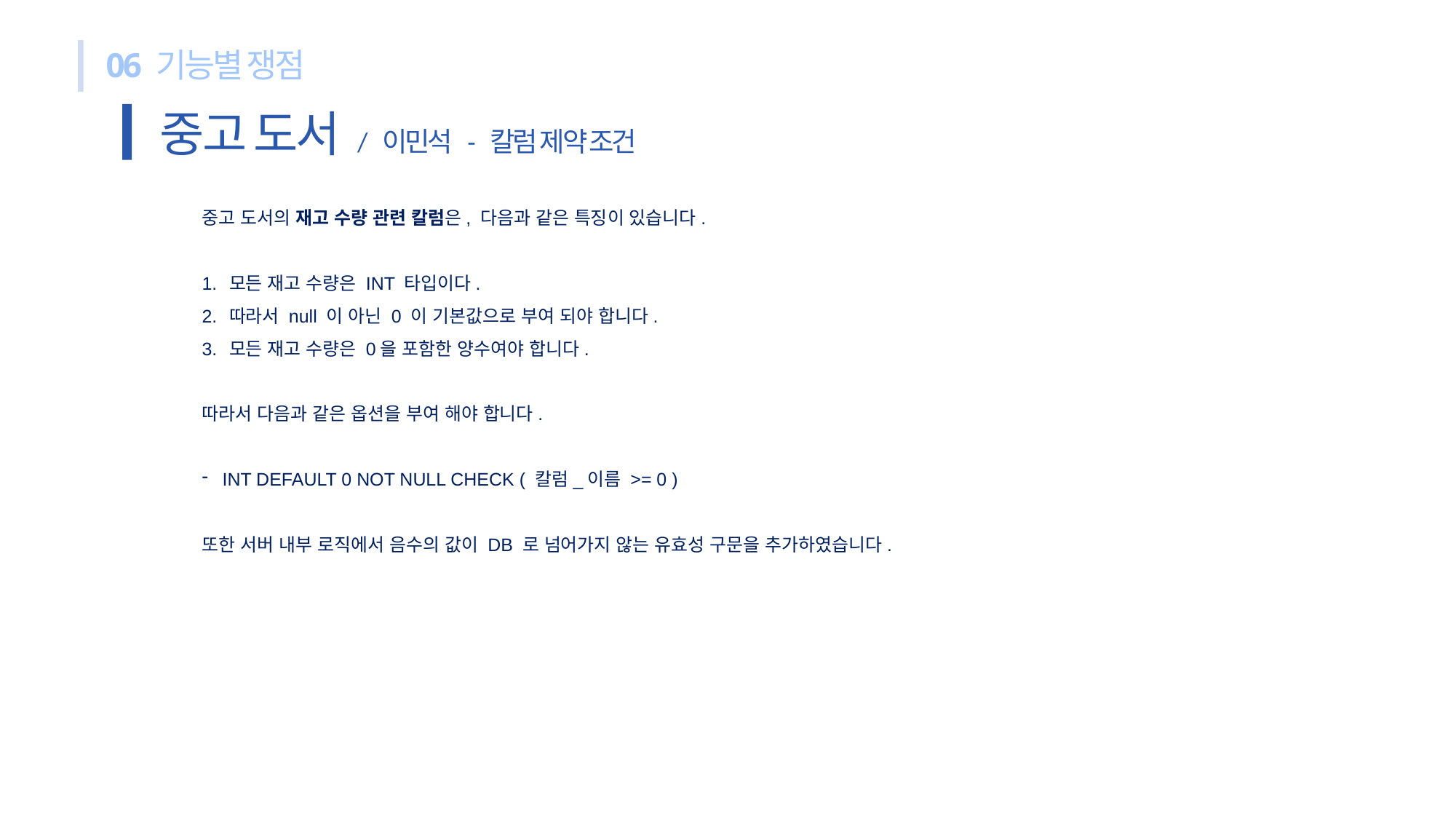

06 기능별 쟁점

중고 도서  /  이민석  -  칼럼 제약 조건

중고 도서의 재고 수량 관련 칼럼은, 다음과 같은 특징이 있습니다.

모든 재고 수량은 INT 타입이다.
따라서 null 이 아닌 0 이 기본값으로 부여 되야 합니다.
모든 재고 수량은 0을 포함한 양수여야 합니다.

따라서 다음과 같은 옵션을 부여 해야 합니다.

INT DEFAULT 0 NOT NULL CHECK ( 칼럼_이름 >= 0 )

또한 서버 내부 로직에서 음수의 값이 DB 로 넘어가지 않는 유효성 구문을 추가하였습니다.